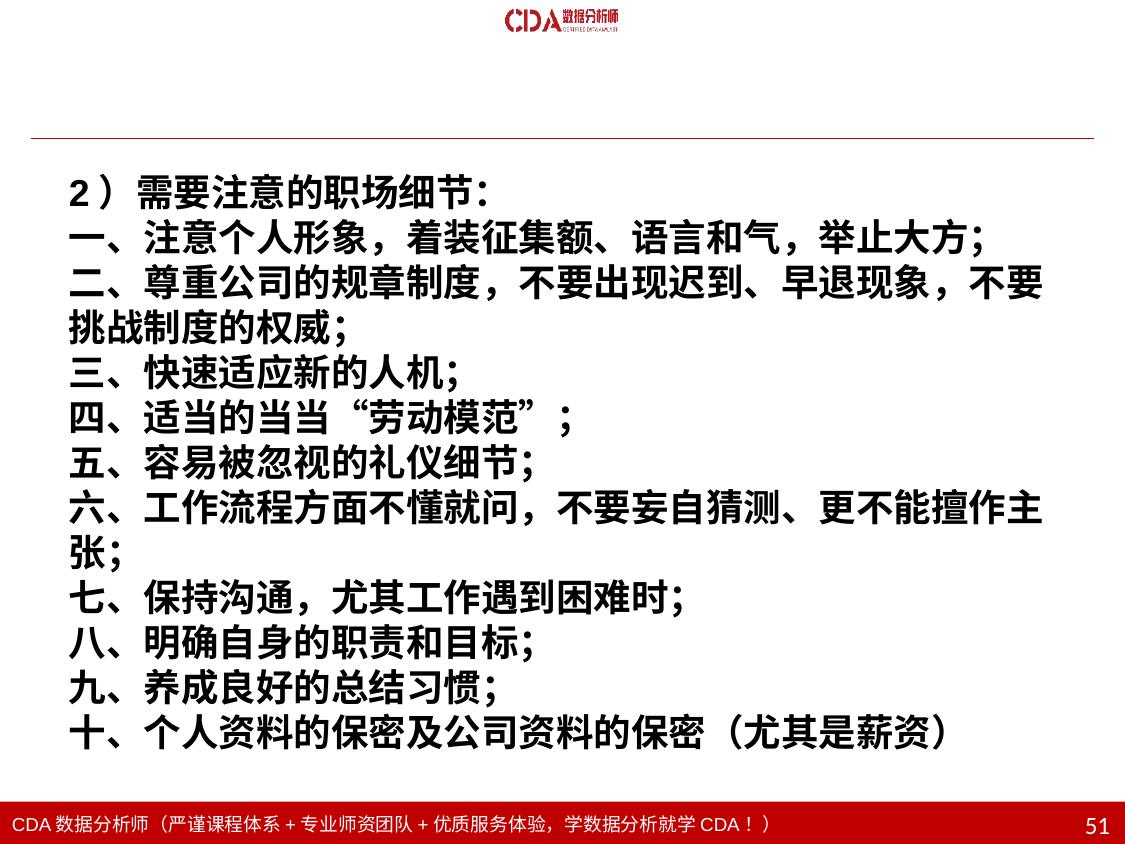

2）需要注意的职场细节：
一、注意个人形象，着装征集额、语言和气，举止大方；
二、尊重公司的规章制度，不要出现迟到、早退现象，不要挑战制度的权威；
三、快速适应新的人机；
四、适当的当当“劳动模范”；
五、容易被忽视的礼仪细节；
六、工作流程方面不懂就问，不要妄自猜测、更不能擅作主张；
七、保持沟通，尤其工作遇到困难时；
八、明确自身的职责和目标；
九、养成良好的总结习惯；
十、个人资料的保密及公司资料的保密（尤其是薪资）
51